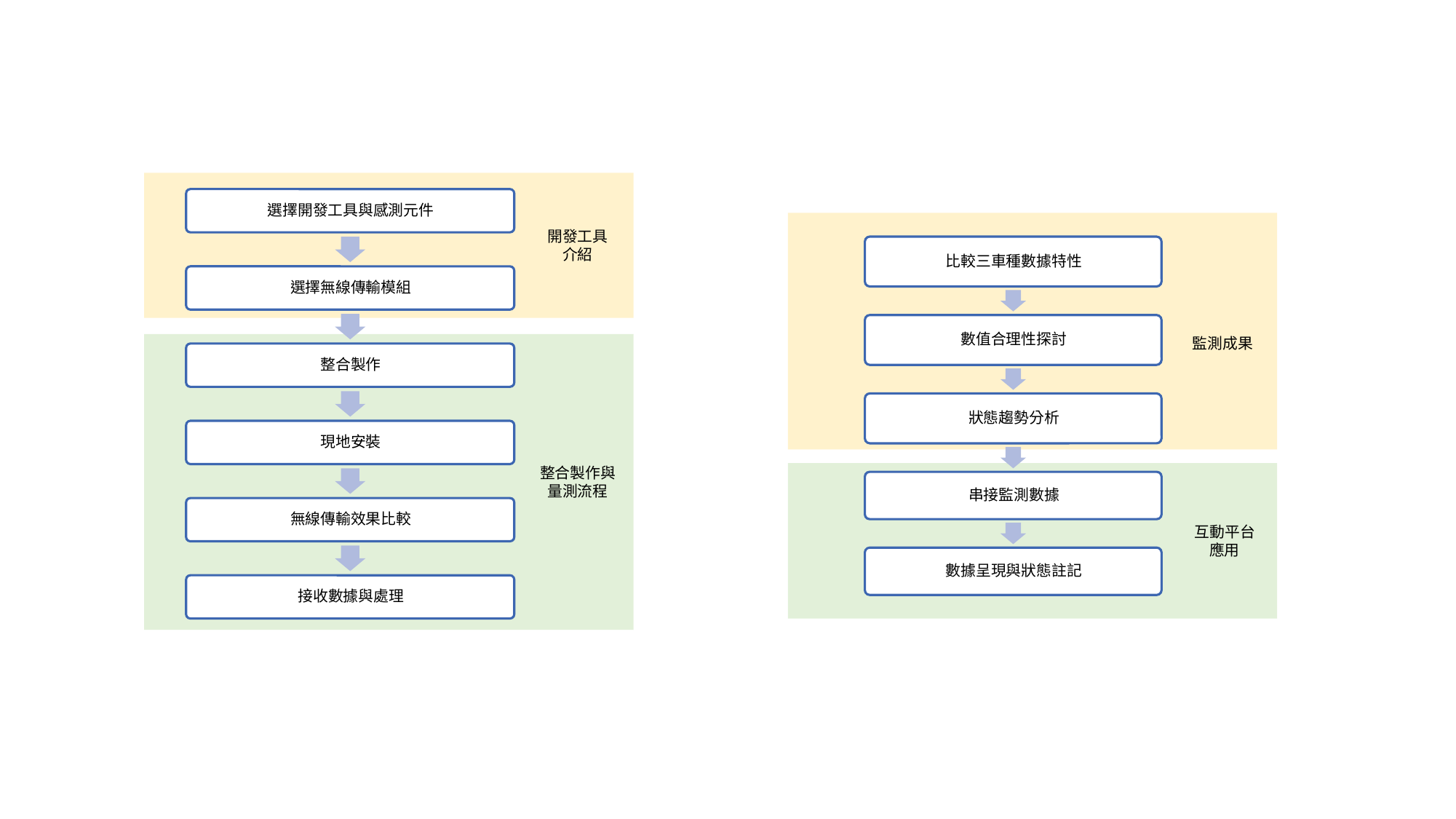

選擇開發工具與感測元件

選擇無線傳輸模組

整合製作

現地安裝

無線傳輸效果比較

接收數據與處理

開發工具介紹
比較三車種數據特性

數值合理性探討

狀態趨勢分析

串接監測數據

數據呈現與狀態註記
監測成果

整合製作與量測流程

互動平台應用